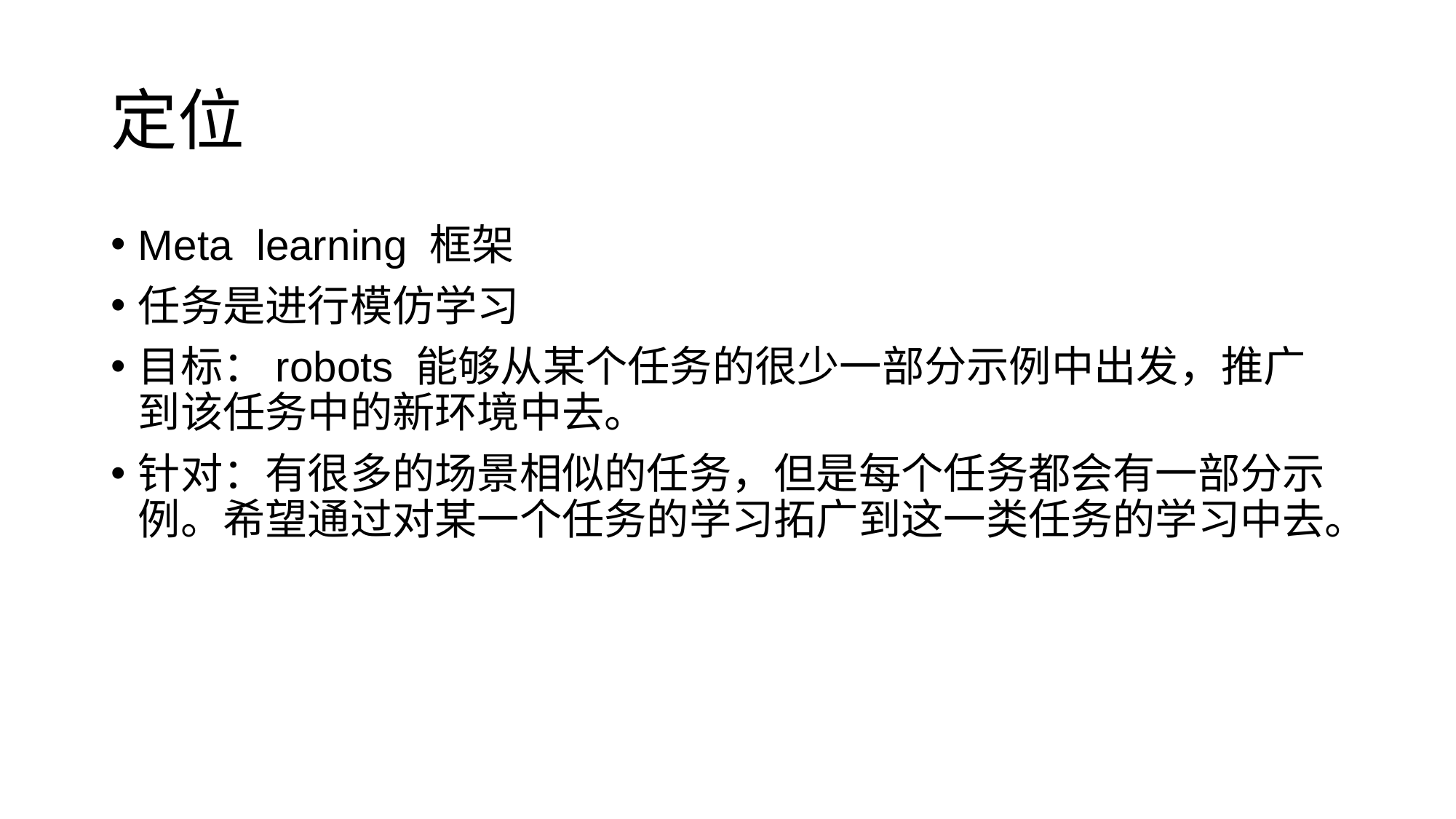

# 定位
Meta  learning 框架
任务是进行模仿学习
目标：robots 能够从某个任务的很少一部分示例中出发，推广到该任务中的新环境中去。
针对：有很多的场景相似的任务，但是每个任务都会有一部分示例。希望通过对某一个任务的学习拓广到这一类任务的学习中去。